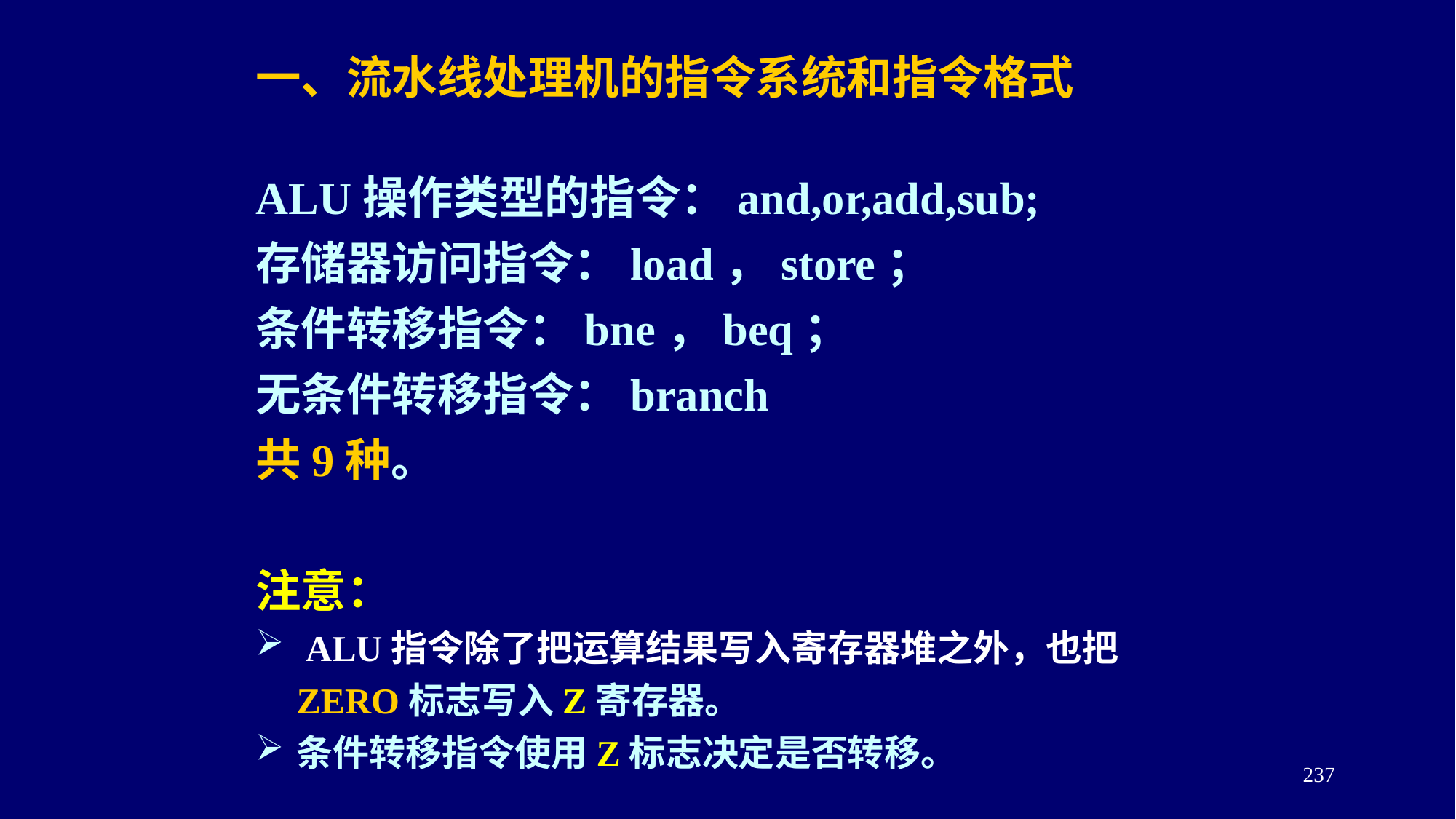

一、流水线处理机的指令系统和指令格式

ALU操作类型的指令：and,or,add,sub;
存储器访问指令：load，store；
条件转移指令：bne，beq；
无条件转移指令：branch
共9种。

注意：
 ALU指令除了把运算结果写入寄存器堆之外，也把ZERO标志写入Z寄存器。
条件转移指令使用Z标志决定是否转移。

237